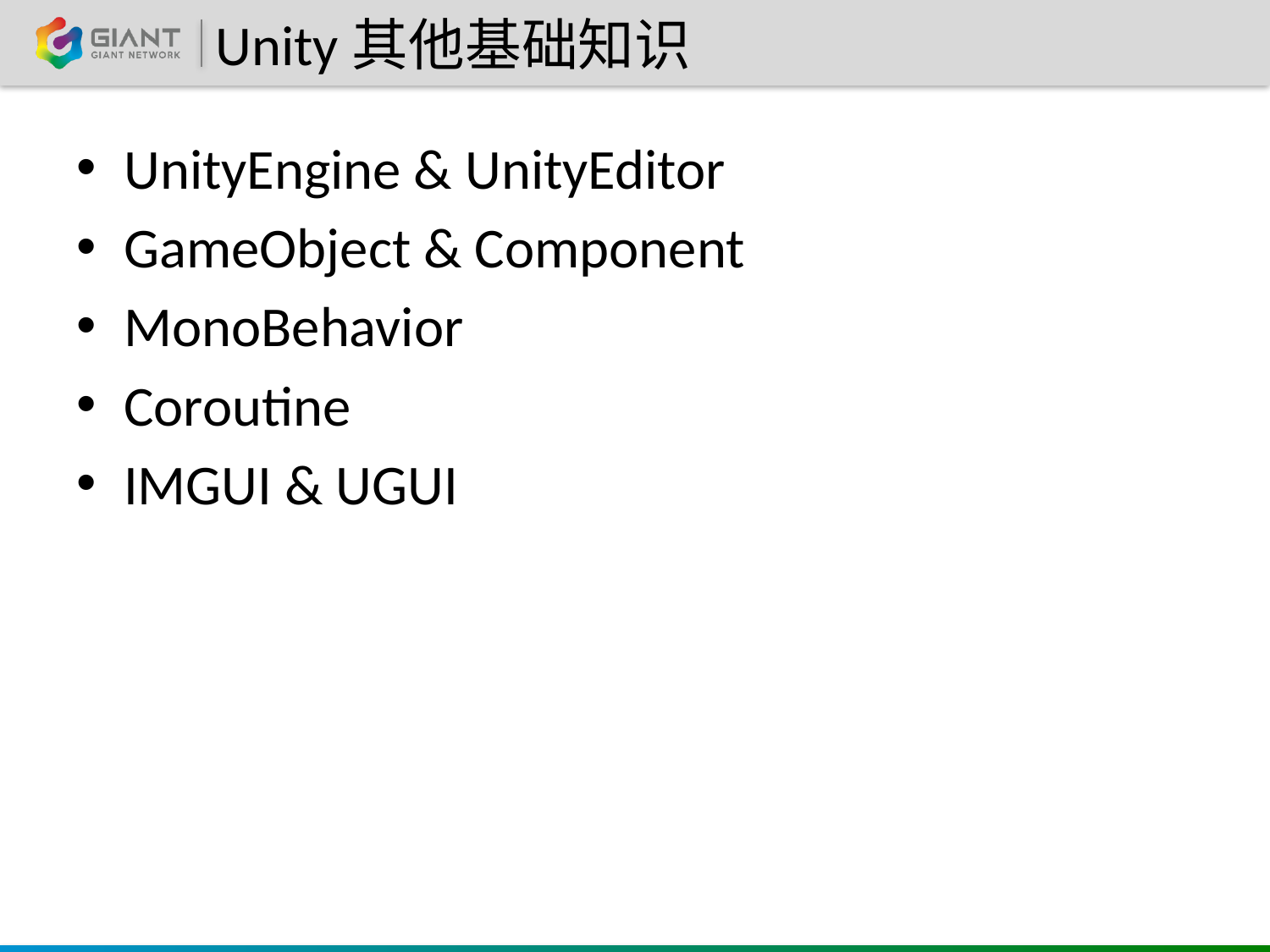

# Unity其他基础知识
UnityEngine & UnityEditor
GameObject & Component
MonoBehavior
Coroutine
IMGUI & UGUI